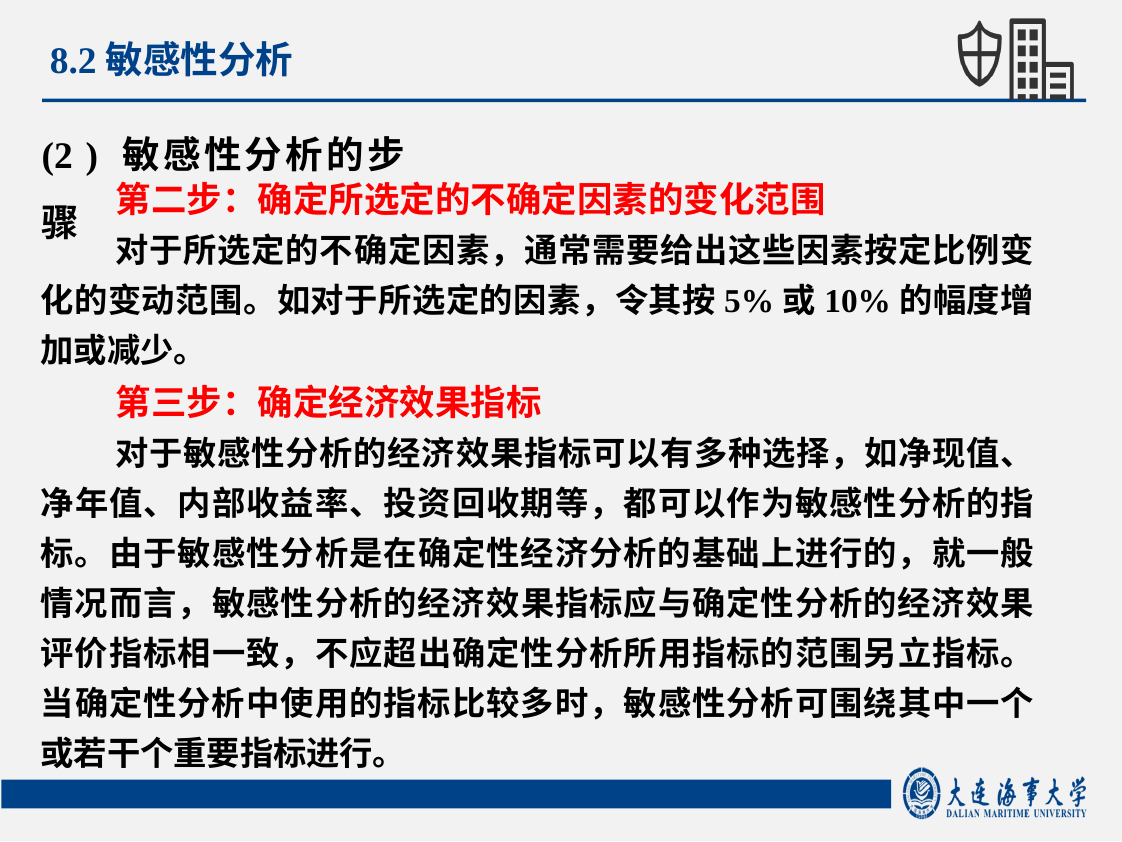

8.2敏感性分析
(2 ) 敏感性分析的步骤
第二步：确定所选定的不确定因素的变化范围
对于所选定的不确定因素，通常需要给出这些因素按定比例变化的变动范围。如对于所选定的因素，令其按5%或10%的幅度增加或减少。
第三步：确定经济效果指标
对于敏感性分析的经济效果指标可以有多种选择，如净现值、净年值、内部收益率、投资回收期等，都可以作为敏感性分析的指标。由于敏感性分析是在确定性经济分析的基础上进行的，就一般情况而言，敏感性分析的经济效果指标应与确定性分析的经济效果评价指标相一致，不应超出确定性分析所用指标的范围另立指标。当确定性分析中使用的指标比较多时，敏感性分析可围绕其中一个或若干个重要指标进行。